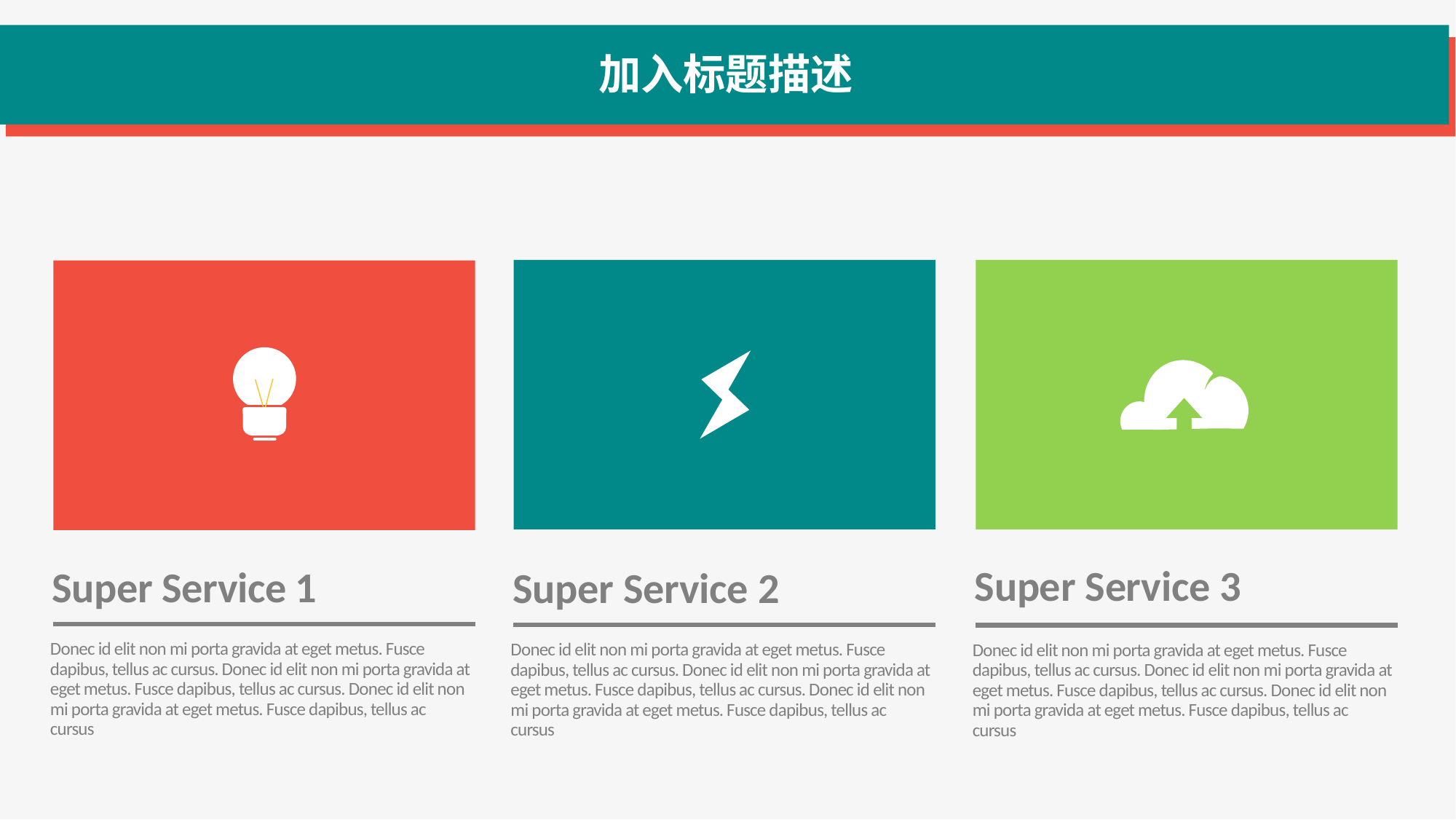

加入标题描述

Super Service 3
Super Service 1
Super Service 2
Donec id elit non mi porta gravida at eget metus. Fusce dapibus, tellus ac cursus. Donec id elit non mi porta gravida at eget metus. Fusce dapibus, tellus ac cursus. Donec id elit non mi porta gravida at eget metus. Fusce dapibus, tellus ac cursus
Donec id elit non mi porta gravida at eget metus. Fusce dapibus, tellus ac cursus. Donec id elit non mi porta gravida at eget metus. Fusce dapibus, tellus ac cursus. Donec id elit non mi porta gravida at eget metus. Fusce dapibus, tellus ac cursus
Donec id elit non mi porta gravida at eget metus. Fusce dapibus, tellus ac cursus. Donec id elit non mi porta gravida at eget metus. Fusce dapibus, tellus ac cursus. Donec id elit non mi porta gravida at eget metus. Fusce dapibus, tellus ac cursus